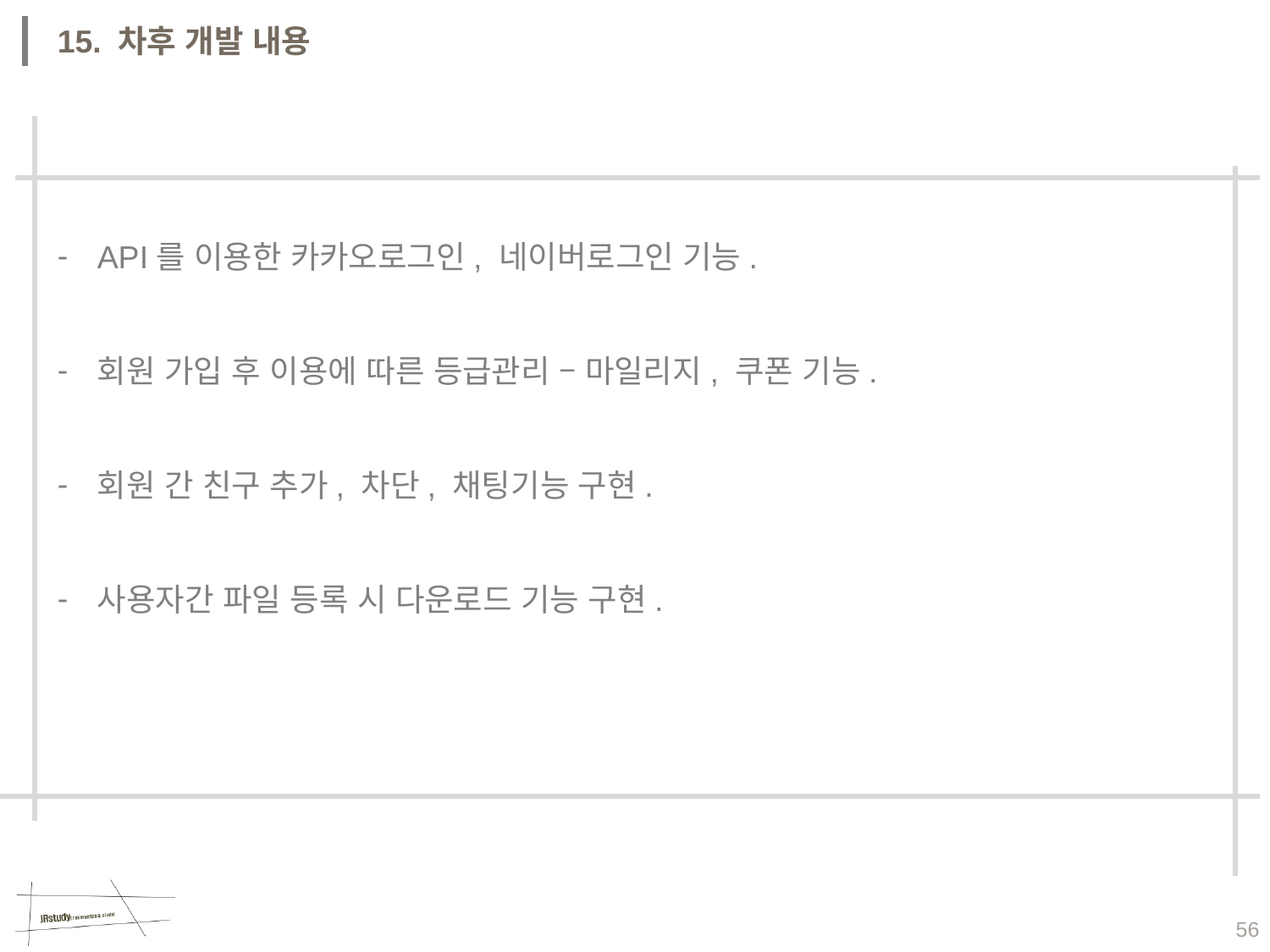

15. 차후 개발 내용
API를 이용한 카카오로그인, 네이버로그인 기능.

회원 가입 후 이용에 따른 등급관리 – 마일리지, 쿠폰 기능.

회원 간 친구 추가, 차단, 채팅기능 구현.

사용자간 파일 등록 시 다운로드 기능 구현.

56